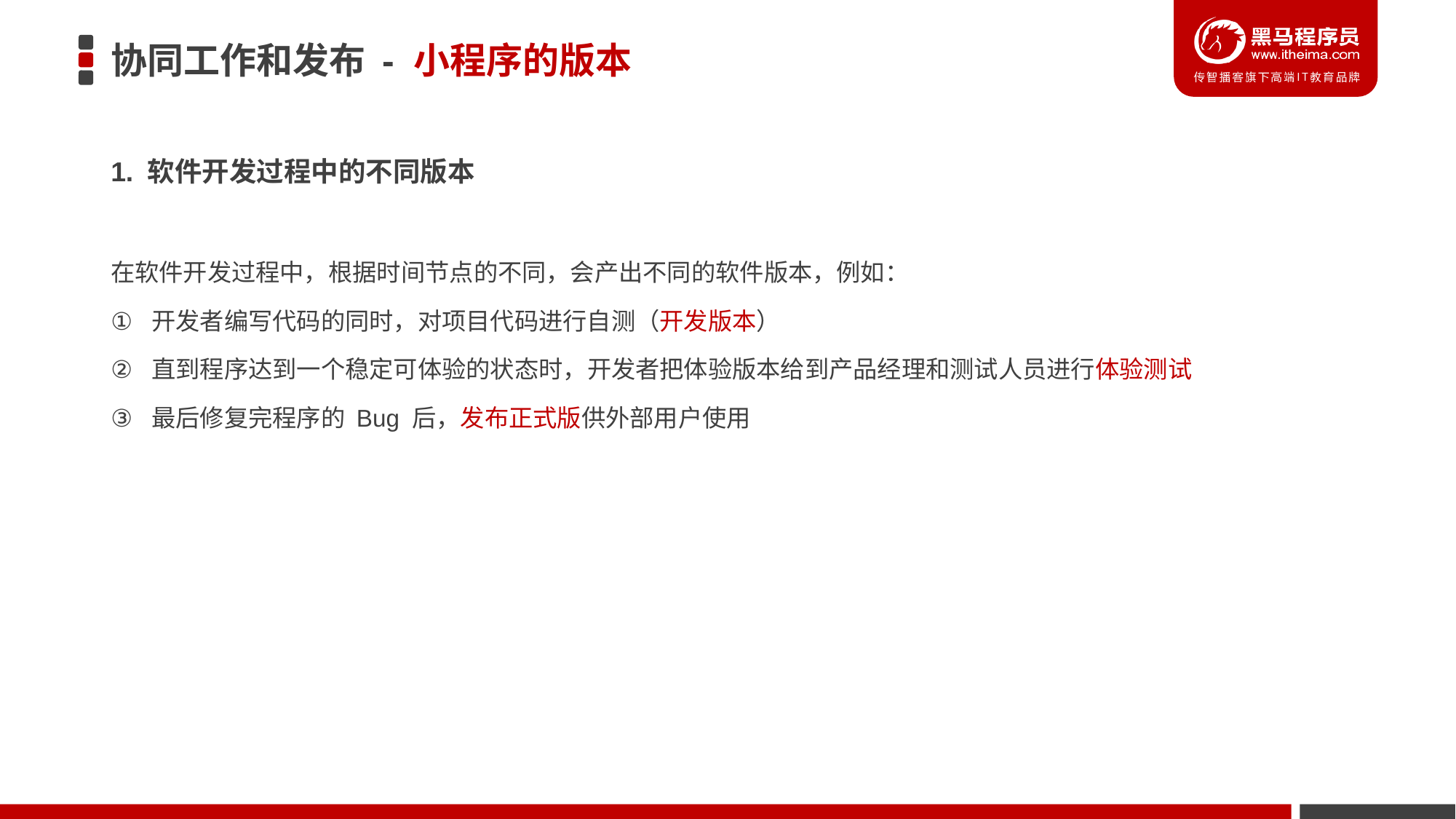

# 协同工作和发布 - 小程序的版本
1. 软件开发过程中的不同版本
在软件开发过程中，根据时间节点的不同，会产出不同的软件版本，例如：
开发者编写代码的同时，对项目代码进行自测（开发版本）
直到程序达到一个稳定可体验的状态时，开发者把体验版本给到产品经理和测试人员进行体验测试
最后修复完程序的 Bug 后，发布正式版供外部用户使用